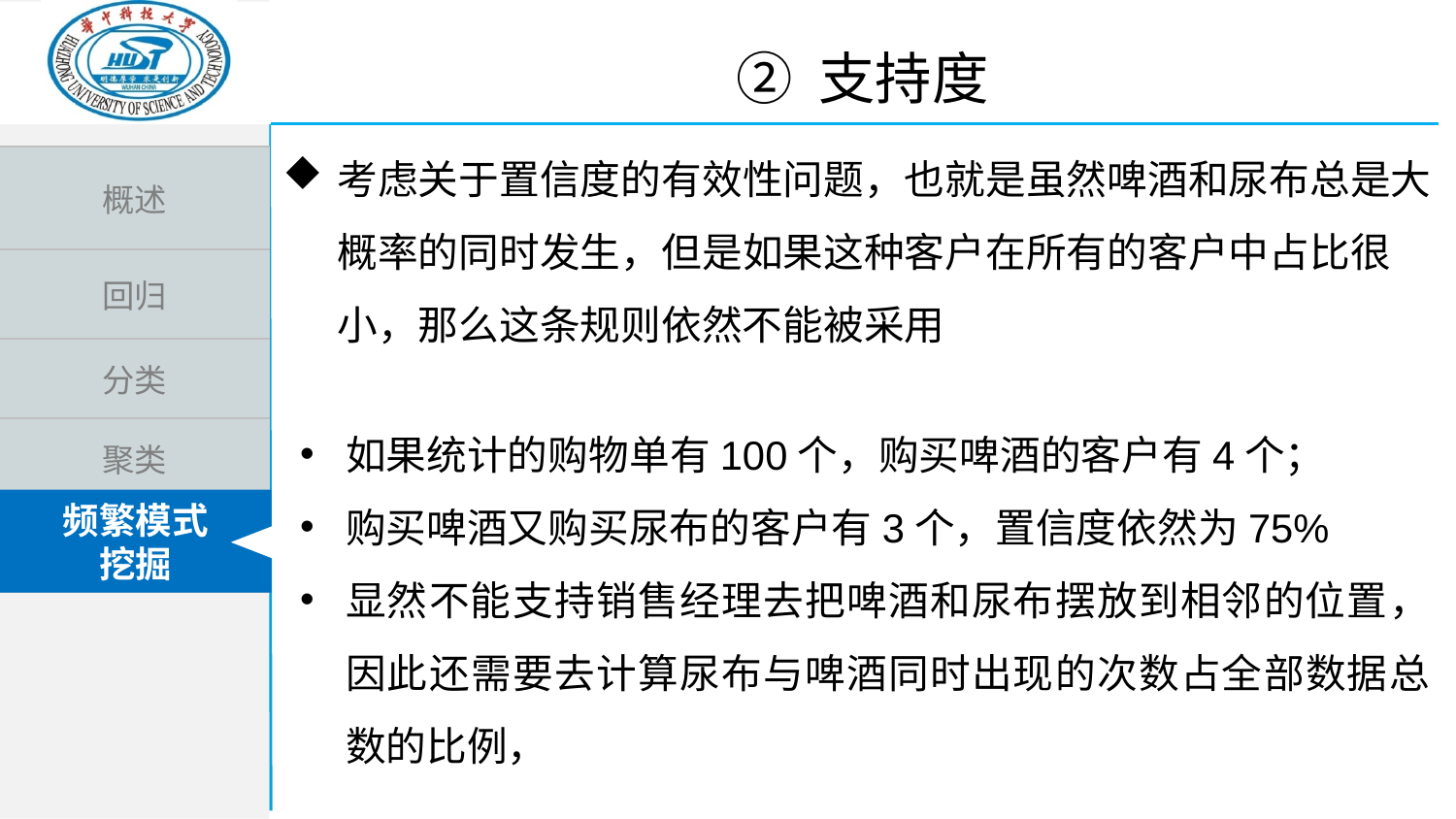

② 支持度
考虑关于置信度的有效性问题，也就是虽然啤酒和尿布总是大概率的同时发生，但是如果这种客户在所有的客户中占比很小，那么这条规则依然不能被采用
如果统计的购物单有100个，购买啤酒的客户有4个；
购买啤酒又购买尿布的客户有3个，置信度依然为75%
显然不能支持销售经理去把啤酒和尿布摆放到相邻的位置，因此还需要去计算尿布与啤酒同时出现的次数占全部数据总数的比例，